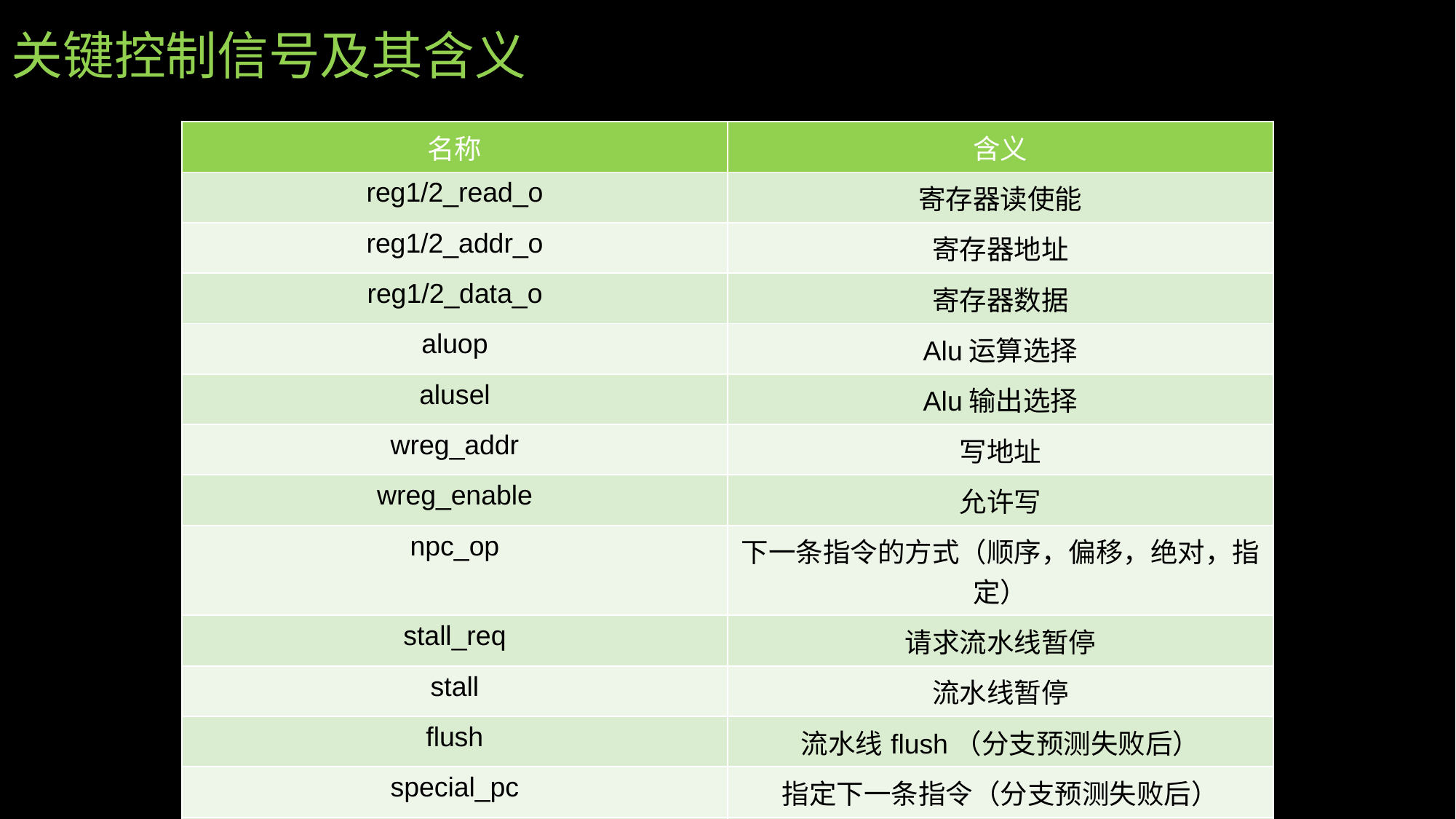

# 关键控制信号及其含义
| 名称 | 含义 |
| --- | --- |
| reg1/2\_read\_o | 寄存器读使能 |
| reg1/2\_addr\_o | 寄存器地址 |
| reg1/2\_data\_o | 寄存器数据 |
| aluop | Alu运算选择 |
| alusel | Alu输出选择 |
| wreg\_addr | 写地址 |
| wreg\_enable | 允许写 |
| npc\_op | 下一条指令的方式（顺序，偏移，绝对，指定） |
| stall\_req | 请求流水线暂停 |
| stall | 流水线暂停 |
| flush | 流水线flush（分支预测失败后） |
| special\_pc | 指定下一条指令（分支预测失败后） |
| branch\_predict | 分支预测结果 |